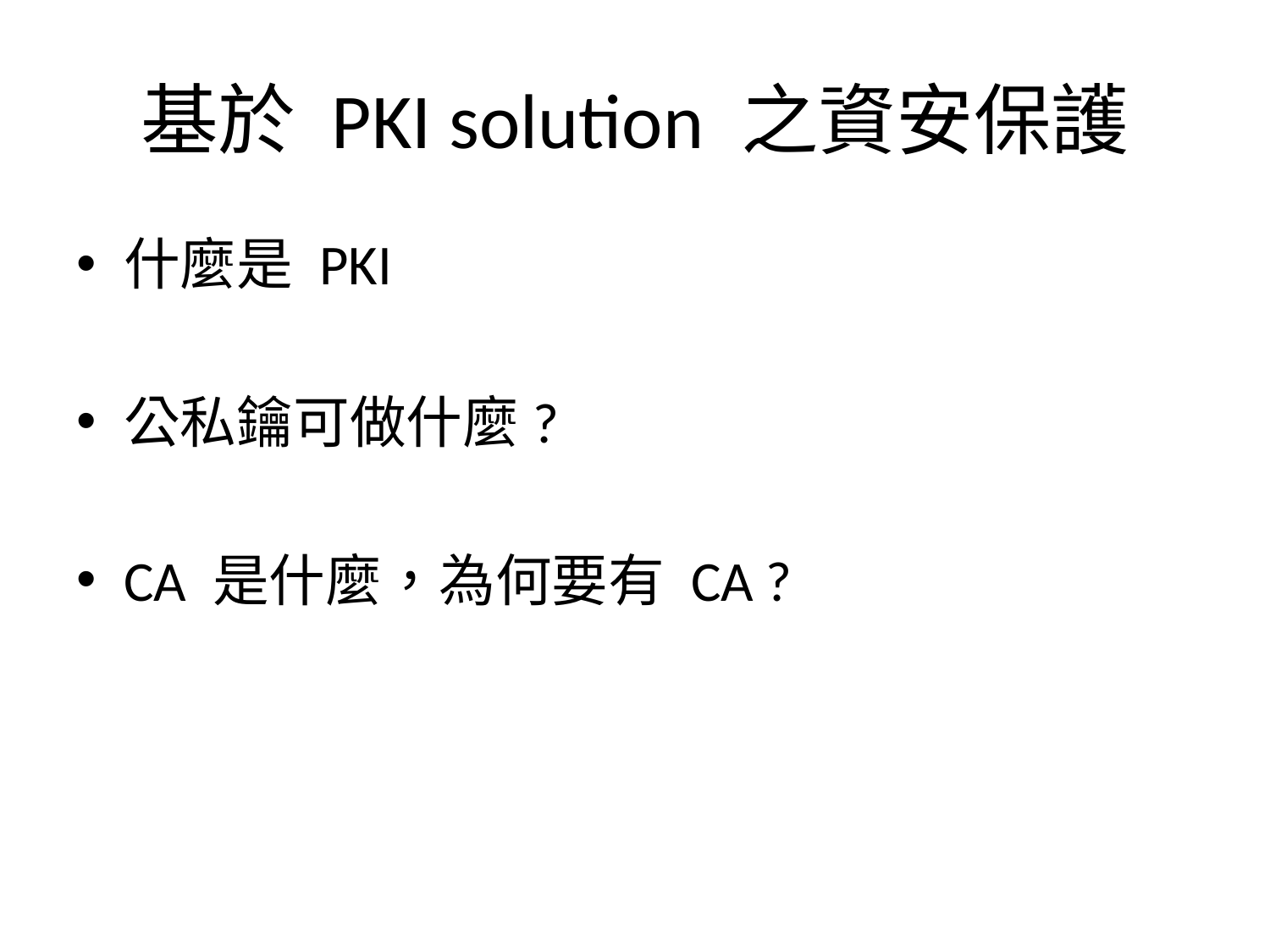

# 基於 PKI solution 之資安保護
什麼是 PKI

公私鑰可做什麼?

CA 是什麼，為何要有 CA ?